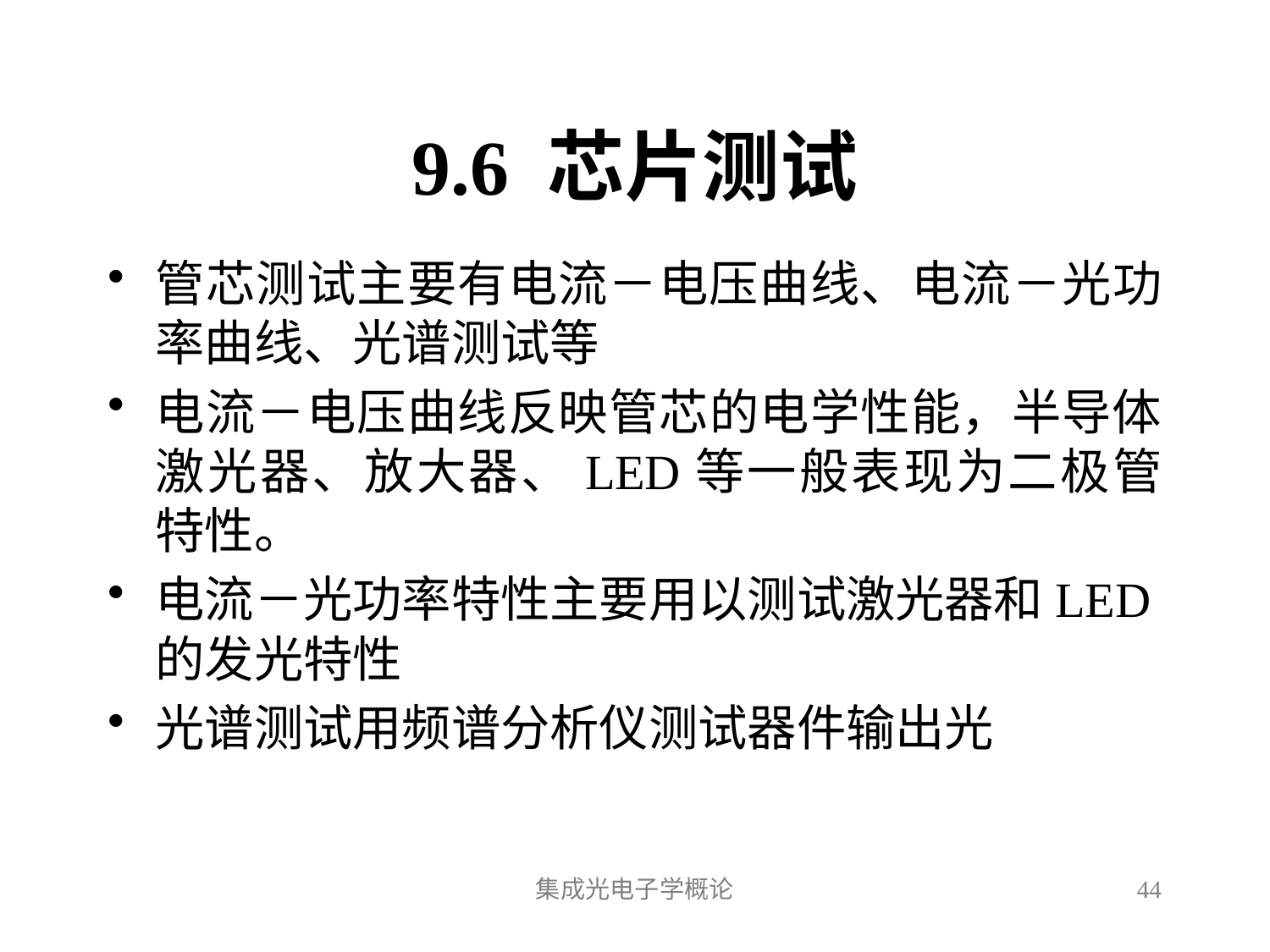

# 9.6 芯片测试
管芯测试主要有电流－电压曲线、电流－光功率曲线、光谱测试等
电流－电压曲线反映管芯的电学性能，半导体激光器、放大器、LED等一般表现为二极管特性。
电流－光功率特性主要用以测试激光器和LED的发光特性
光谱测试用频谱分析仪测试器件输出光
集成光电子学概论
44